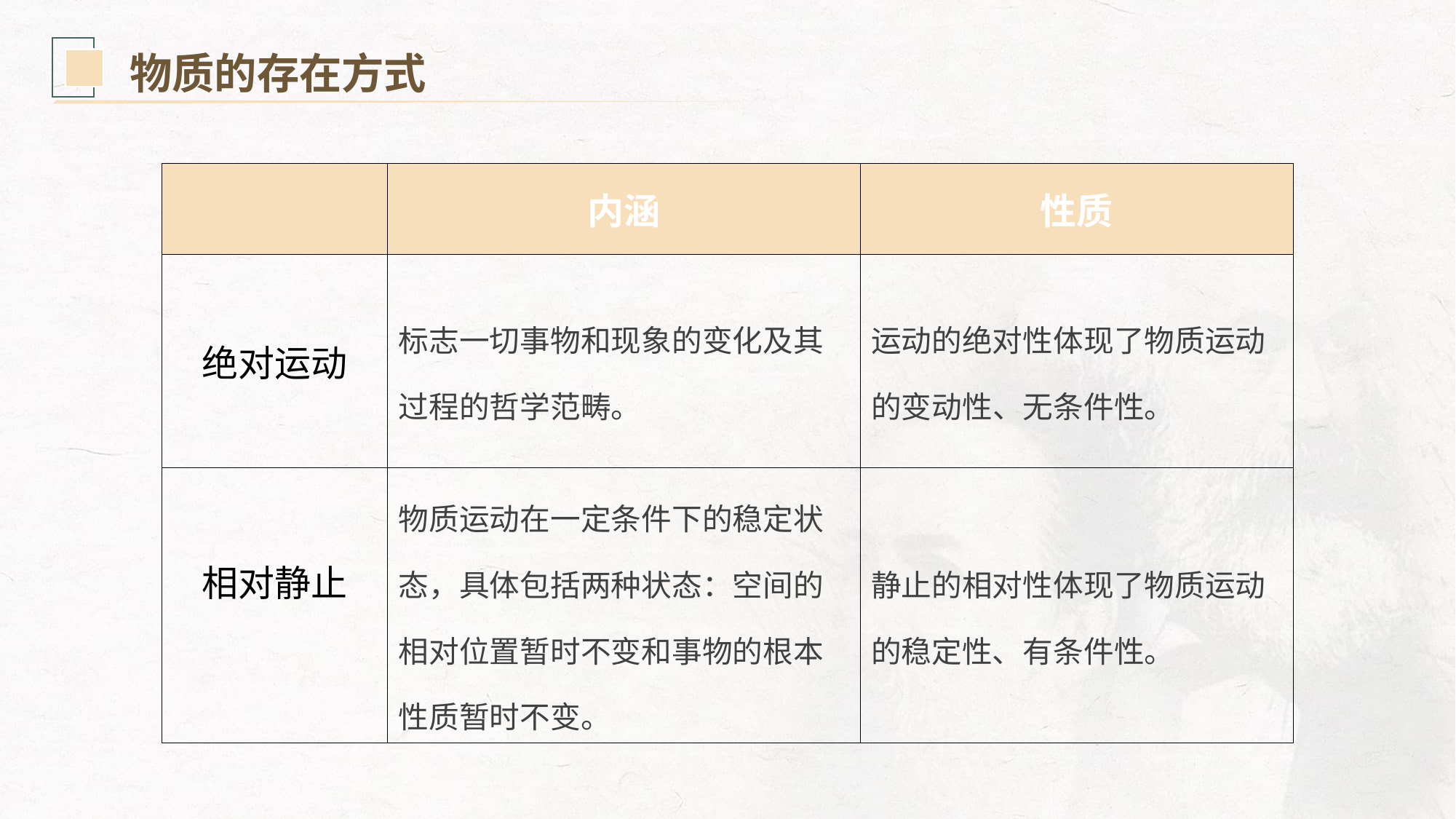

物质的存在方式

|  | 内涵 | 性质 |
| --- | --- | --- |
| 绝对运动 | 标志一切事物和现象的变化及其过程的哲学范畴。 | 运动的绝对性体现了物质运动的变动性、无条件性。 |
| 相对静止 | 物质运动在一定条件下的稳定状态，具体包括两种状态：空间的相对位置暂时不变和事物的根本性质暂时不变。 | 静止的相对性体现了物质运动的稳定性、有条件性。 |